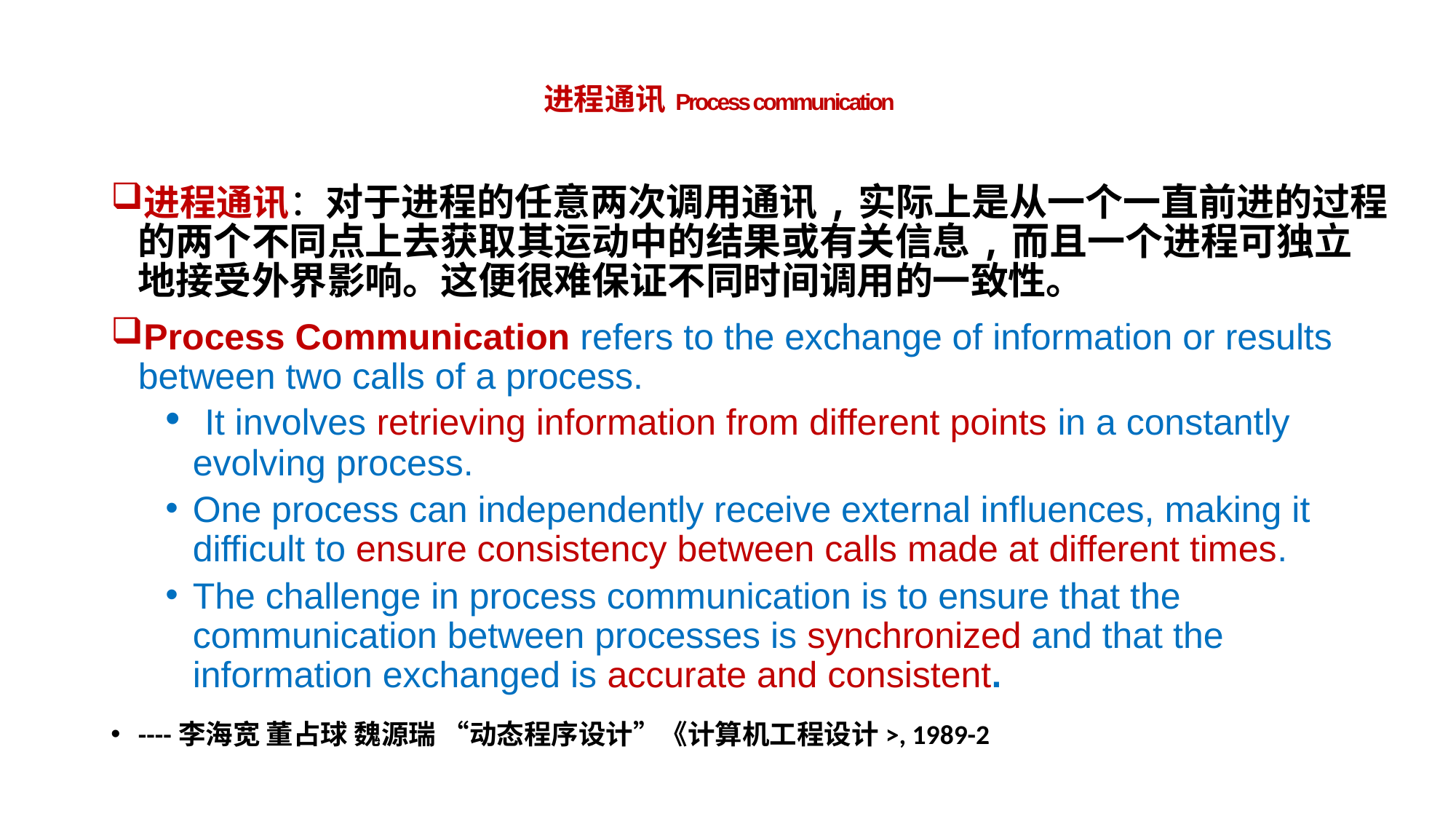

# 进程通讯 Process communication
进程通讯：对于进程的任意两次调用通讯,实际上是从一个一直前进的过程的两个不同点上去获取其运动中的结果或有关信息,而且一个进程可独立地接受外界影响。这便很难保证不同时间调用的一致性。
Process Communication refers to the exchange of information or results between two calls of a process.
 It involves retrieving information from different points in a constantly evolving process.
One process can independently receive external influences, making it difficult to ensure consistency between calls made at different times.
The challenge in process communication is to ensure that the communication between processes is synchronized and that the information exchanged is accurate and consistent.
----李海宽 董占球 魏源瑞 “动态程序设计”《计算机工程设计>, 1989-2